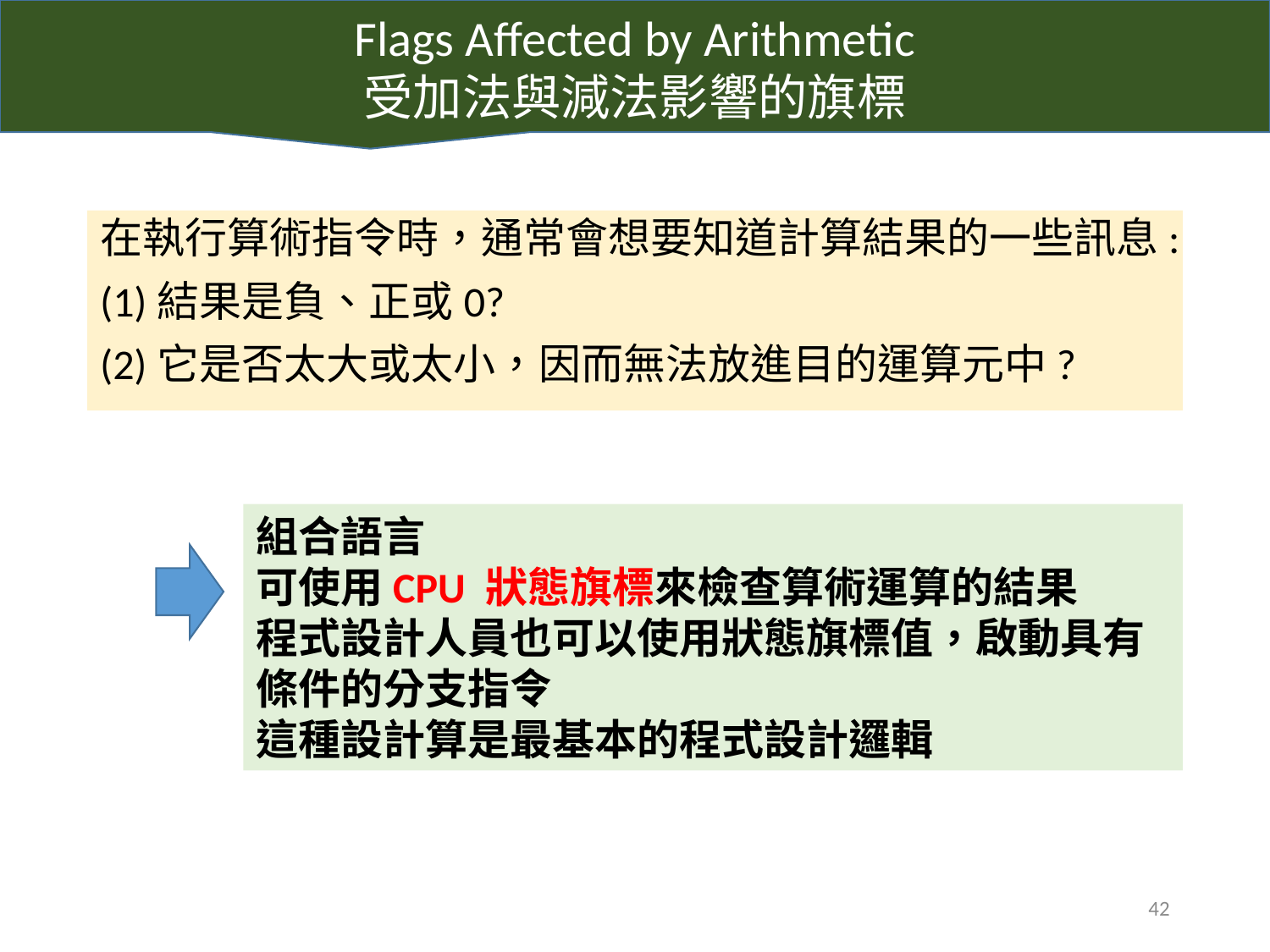

Flags Affected by Arithmetic
受加法與減法影響的旗標
在執行算術指令時，通常會想要知道計算結果的一些訊息:
(1)結果是負、正或0?
(2)它是否太大或太小，因而無法放進目的運算元中?
組合語言
可使用CPU 狀態旗標來檢查算術運算的結果
程式設計人員也可以使用狀態旗標值，啟動具有條件的分支指令
這種設計算是最基本的程式設計邏輯

42